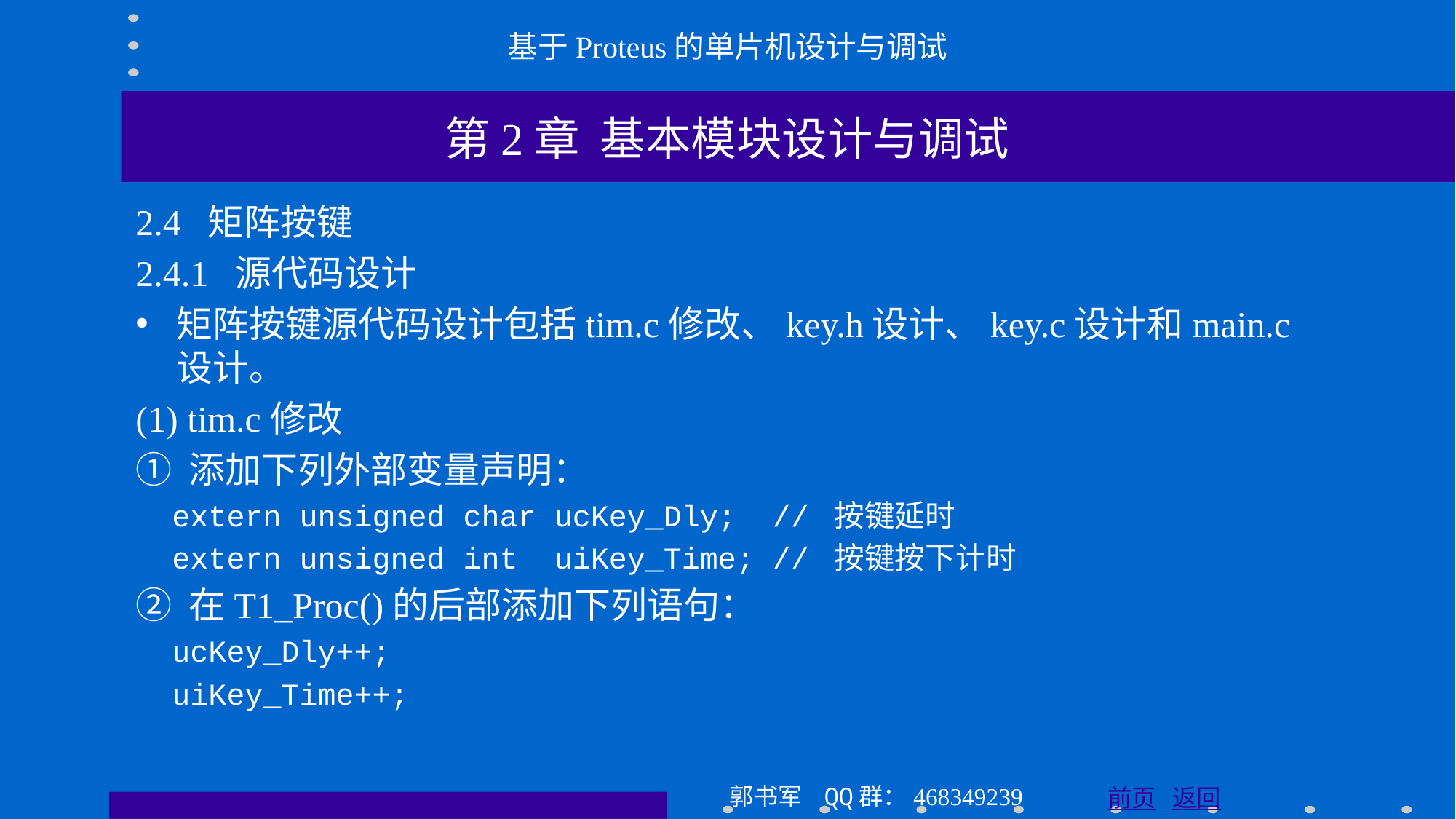

基于Proteus的单片机设计与调试
第2章  基本模块设计与调试
2.4  矩阵按键
2.4.1  源代码设计
矩阵按键源代码设计包括tim.c修改、key.h设计、key.c设计和main.c设计。
(1) tim.c修改
① 添加下列外部变量声明：
  extern unsigned char ucKey_Dly;  // 按键延时
  extern unsigned int  uiKey_Time; // 按键按下计时
② 在T1_Proc()的后部添加下列语句：
  ucKey_Dly++;
  uiKey_Time++;

郭书军   QQ群：468349239
前页   返回